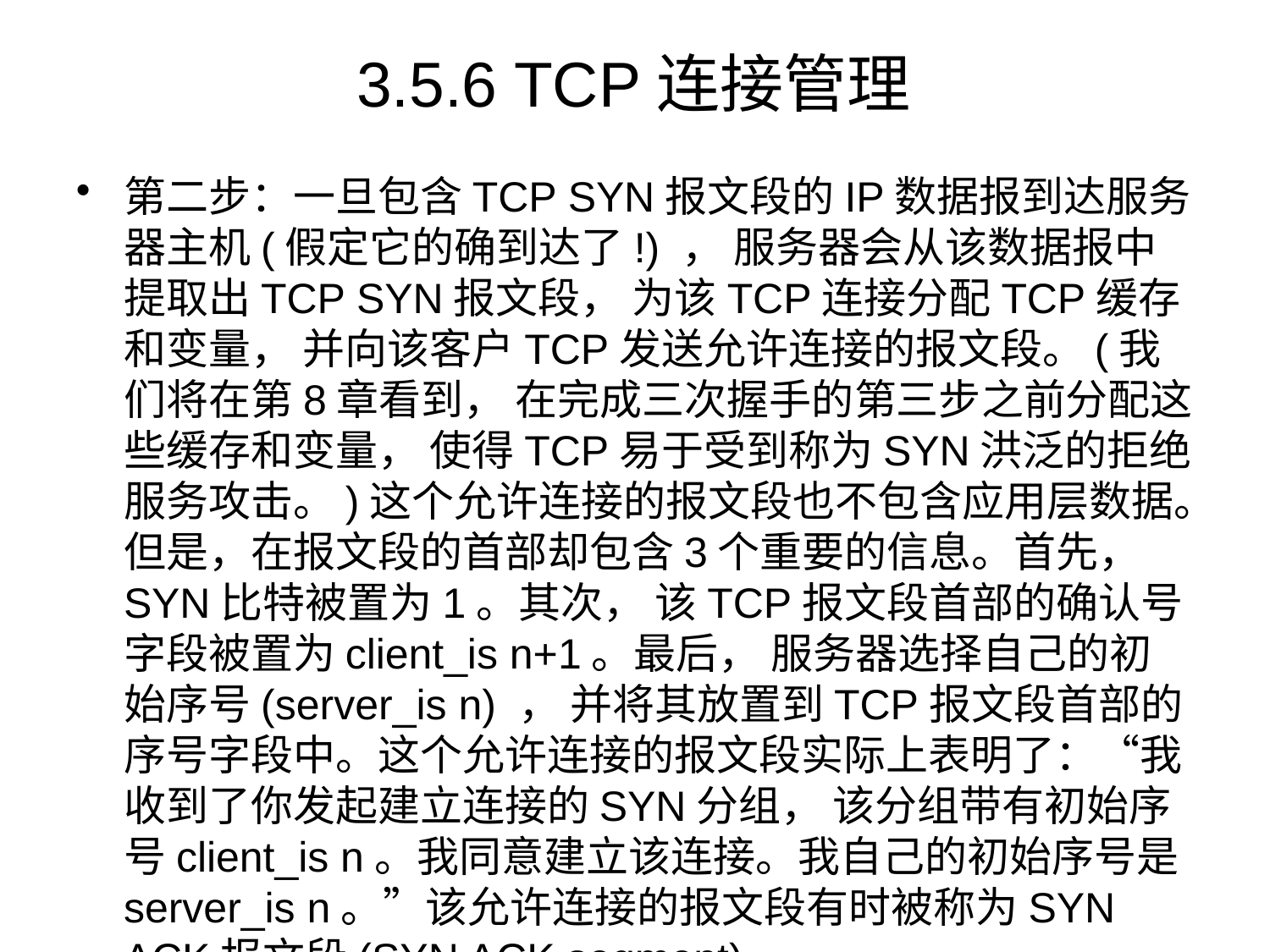

# 3.5.6 TCP连接管理
第二步：一旦包含TCP SYN报文段的IP数据报到达服务器主机(假定它的确到达了!) ， 服务器会从该数据报中提取出TCP SYN报文段， 为该TCP连接分配TCP缓存和变量， 并向该客户TCP发送允许连接的报文段。(我们将在第8章看到， 在完成三次握手的第三步之前分配这些缓存和变量， 使得TCP易于受到称为SYN洪泛的拒绝服务攻击。)这个允许连接的报文段也不包含应用层数据。但是，在报文段的首部却包含3个重要的信息。首先， SYN比特被置为1。其次， 该TCP报文段首部的确认号字段被置为client_is n+1。最后， 服务器选择自己的初始序号(server_is n) ， 并将其放置到TCP报文段首部的序号字段中。这个允许连接的报文段实际上表明了：“我收到了你发起建立连接的SYN分组， 该分组带有初始序号client_is n。我同意建立该连接。我自己的初始序号是server_is n。”该允许连接的报文段有时被称为SYN ACK报文段(SYN ACK segment) 。